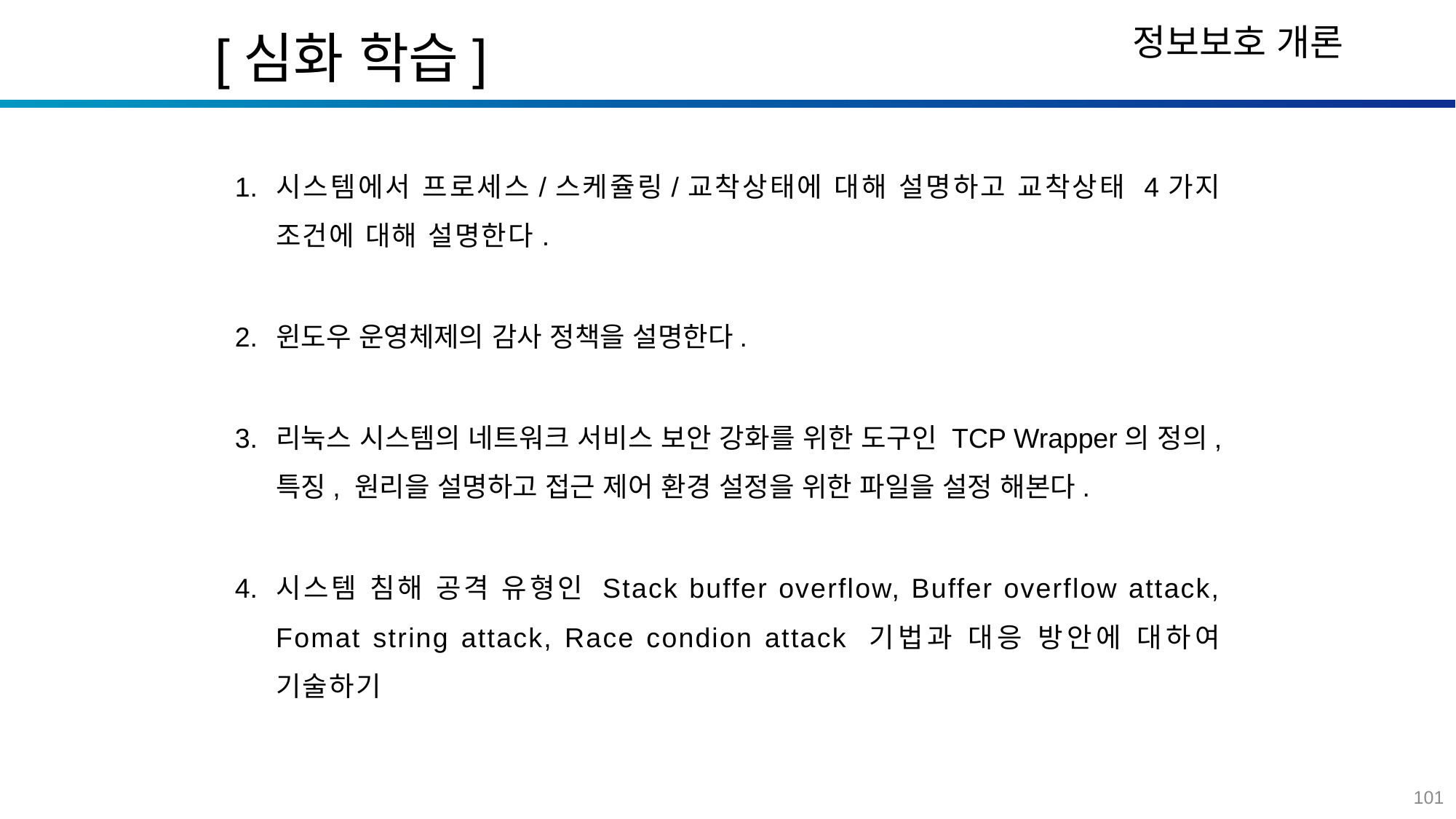

[심화 학습]
시스템에서 프로세스/스케쥴링/교착상태에 대해 설명하고 교착상태 4가지 조건에 대해 설명한다.

윈도우 운영체제의 감사 정책을 설명한다.

리눅스 시스템의 네트워크 서비스 보안 강화를 위한 도구인 TCP Wrapper의 정의, 특징, 원리을 설명하고 접근 제어 환경 설정을 위한 파일을 설정 해본다.

시스템 침해 공격 유형인 Stack buffer overflow, Buffer overflow attack, Fomat string attack, Race condion attack 기법과 대응 방안에 대하여 기술하기

101